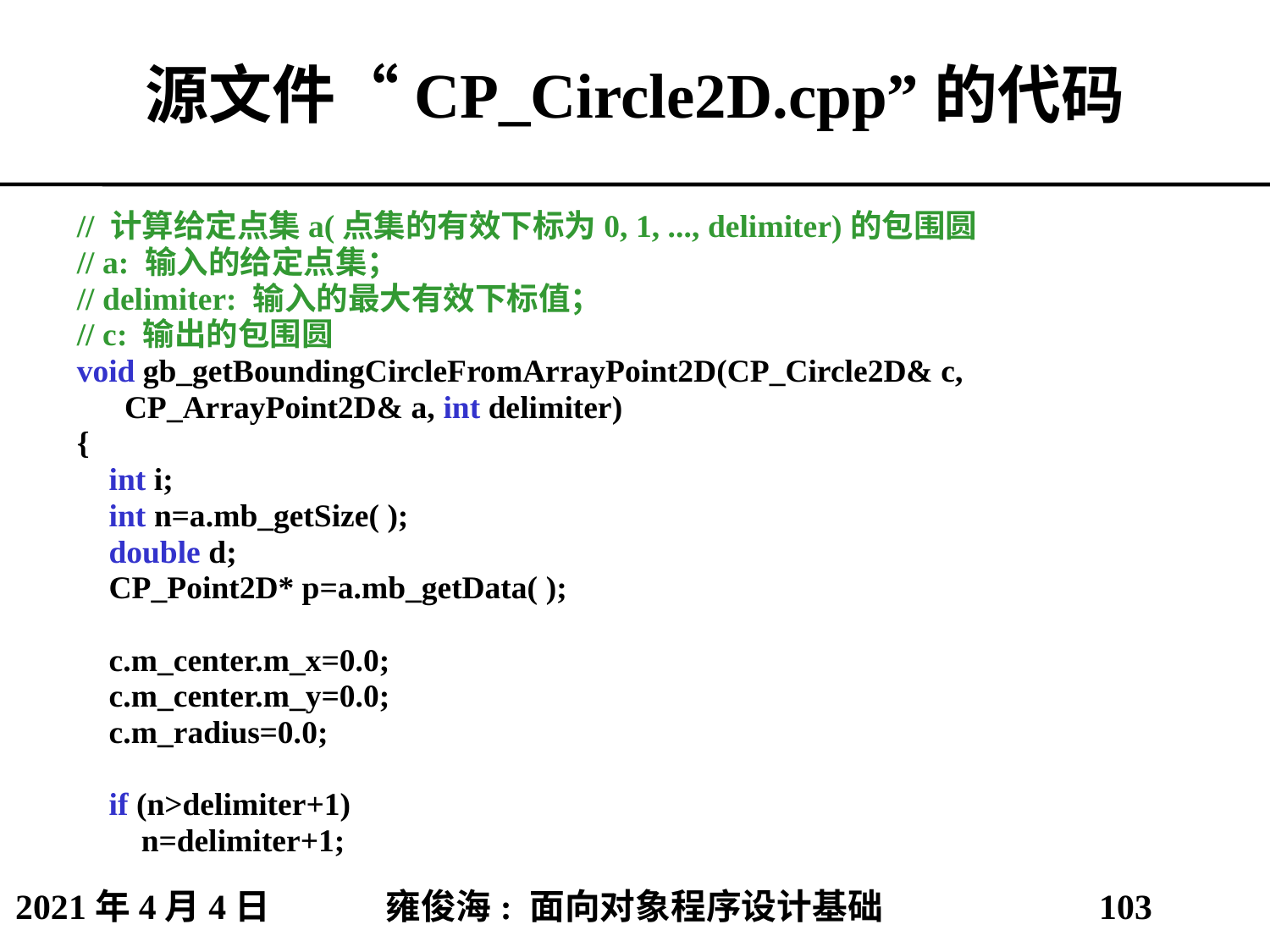

# 源文件“CP_Circle2D.cpp”的代码

// 计算给定点集a(点集的有效下标为0, 1, ..., delimiter)的包围圆
// a: 输入的给定点集；
// delimiter: 输入的最大有效下标值；
// c: 输出的包围圆
void gb_getBoundingCircleFromArrayPoint2D(CP_Circle2D& c, CP_ArrayPoint2D& a, int delimiter)
{
    int i;
    int n=a.mb_getSize( );
    double d;
    CP_Point2D* p=a.mb_getData( );

    c.m_center.m_x=0.0;
    c.m_center.m_y=0.0;
    c.m_radius=0.0;

    if (n>delimiter+1)
        n=delimiter+1;
2021年4月4日
雍俊海: 面向对象程序设计基础
103